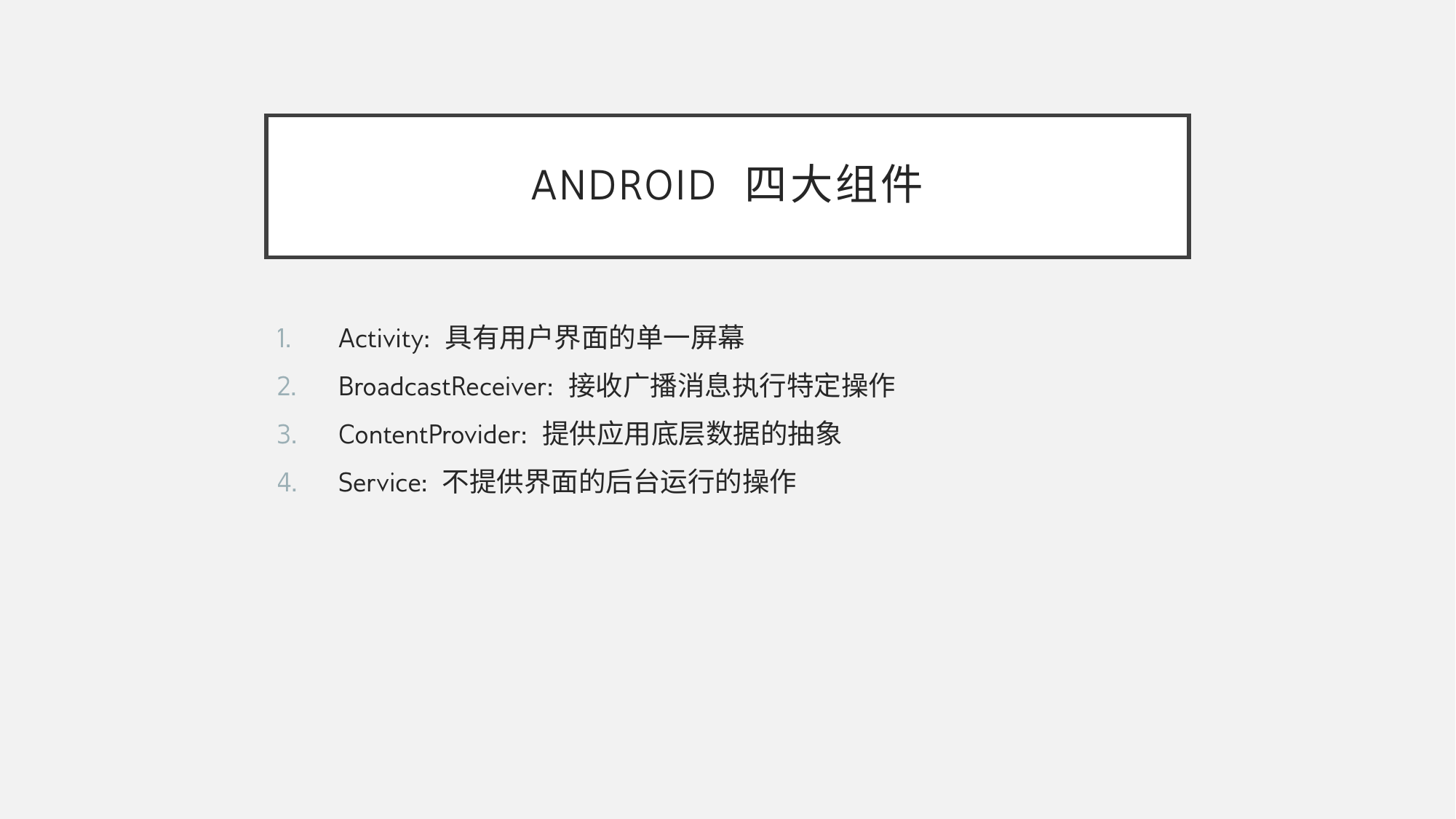

# Android 四大组件
Activity: 具有用户界面的单一屏幕
BroadcastReceiver: 接收广播消息执行特定操作
ContentProvider: 提供应用底层数据的抽象
Service: 不提供界面的后台运行的操作